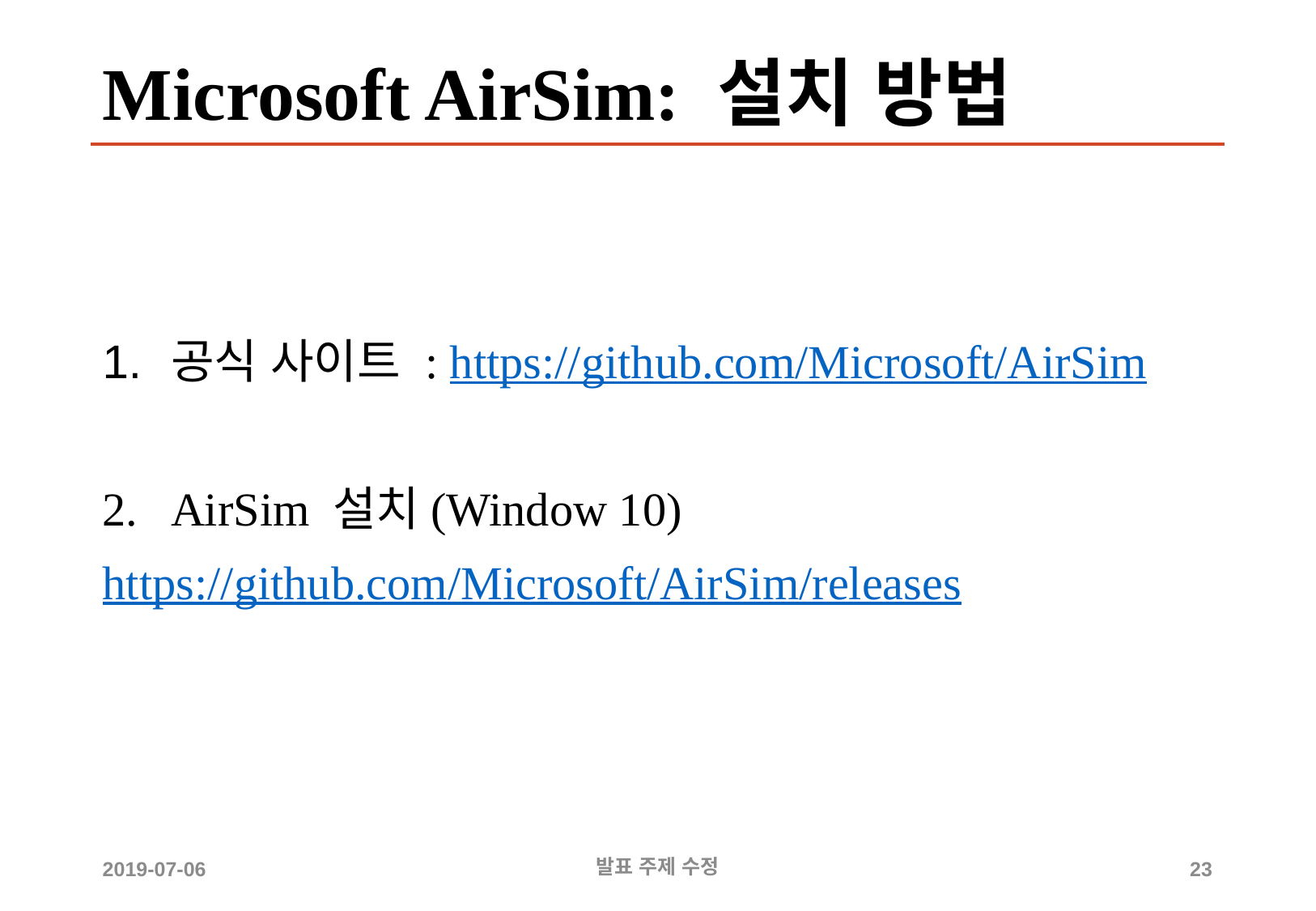

# Microsoft AirSim: 설치 방법
공식 사이트 : https://github.com/Microsoft/AirSim

AirSim 설치(Window 10)
https://github.com/Microsoft/AirSim/releases
2019-07-06
발표 주제 수정
23